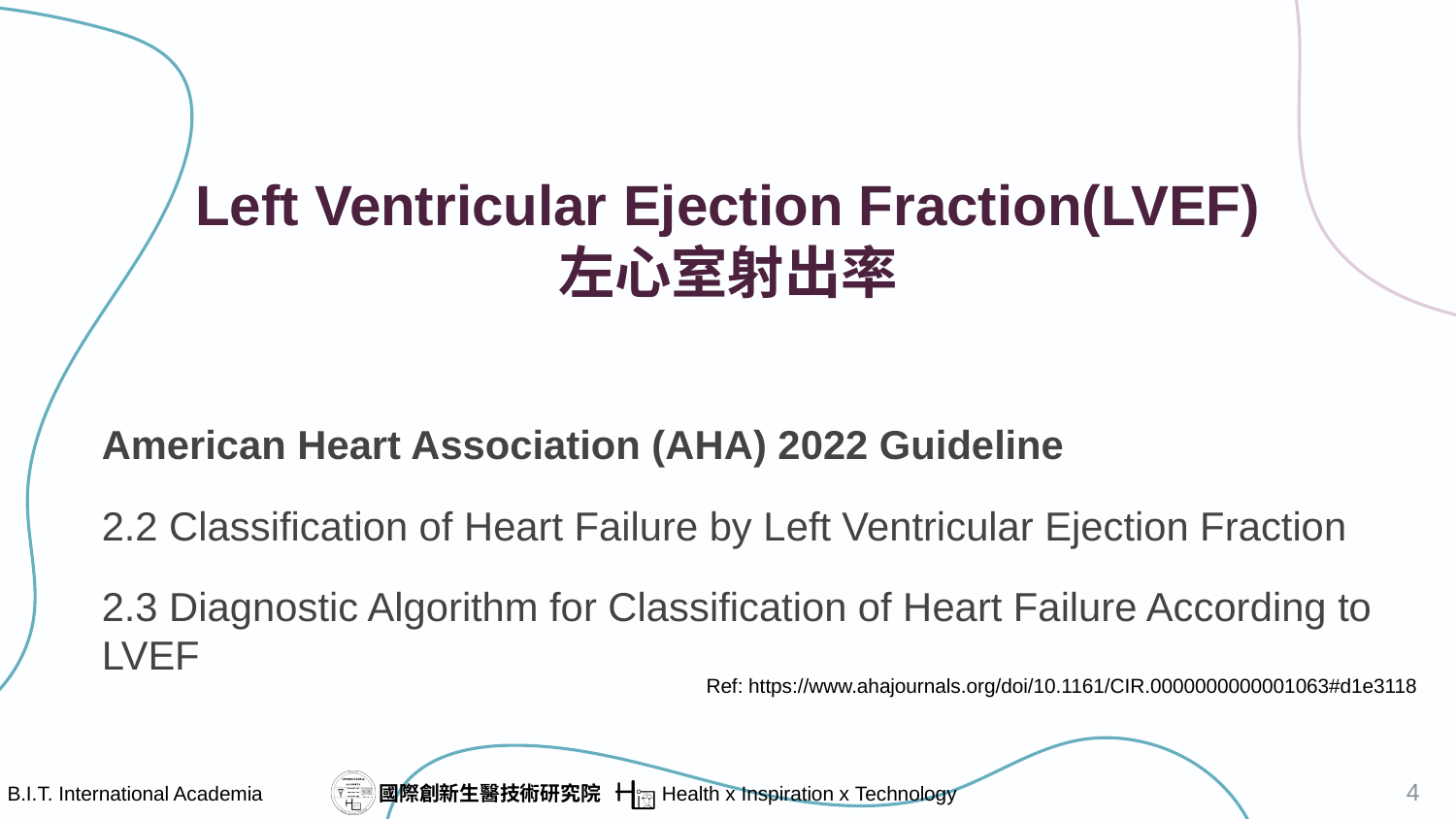

# Left Ventricular Ejection Fraction(LVEF) 左心室射出率
American Heart Association (AHA) 2022 Guideline
2.2 Classification of Heart Failure by Left Ventricular Ejection Fraction
2.3 Diagnostic Algorithm for Classification of Heart Failure According to LVEF

Ref: https://www.ahajournals.org/doi/10.1161/CIR.0000000000001063#d1e3118
4